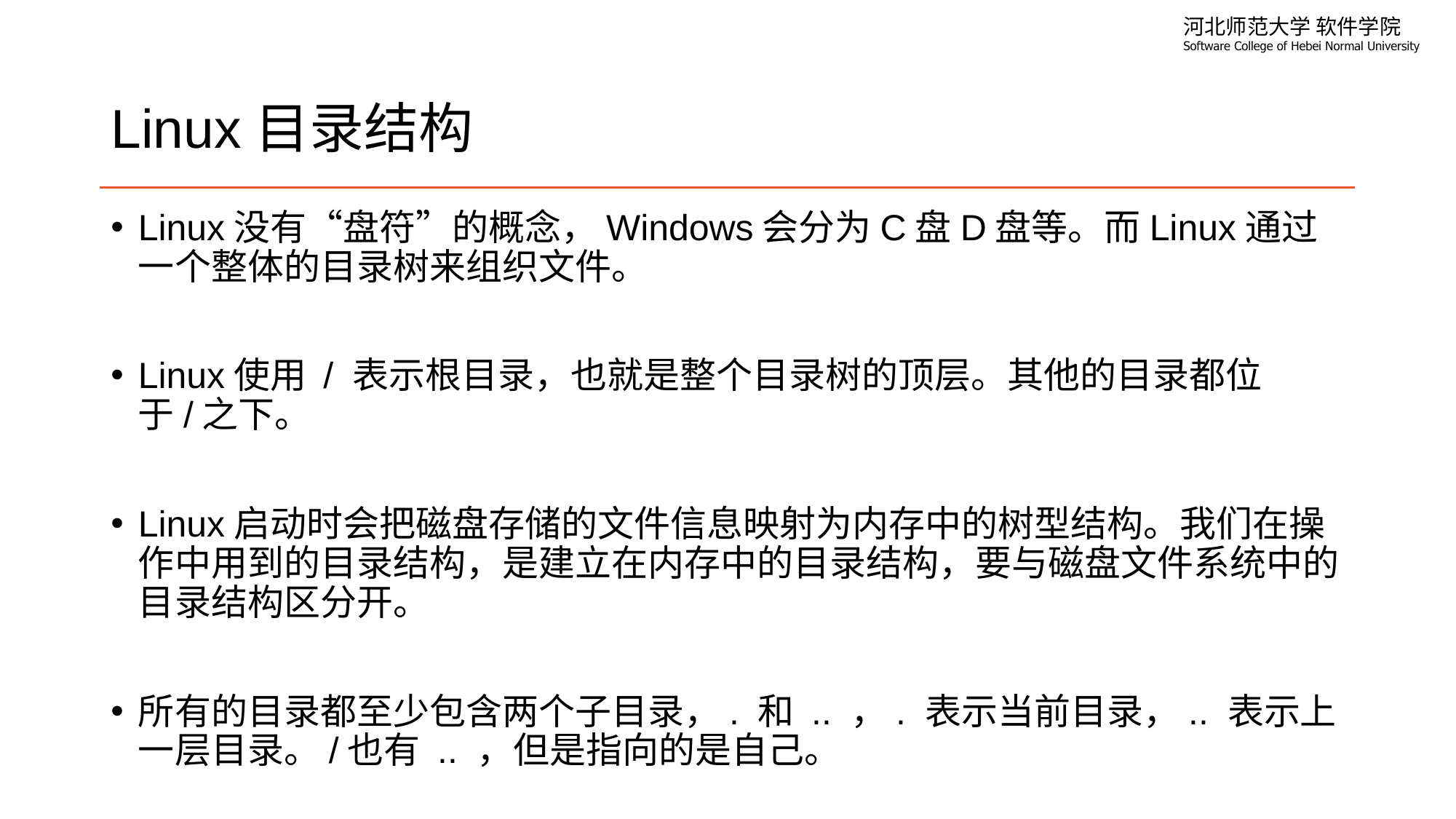

# Linux目录结构
Linux没有“盘符”的概念，Windows会分为C盘D盘等。而Linux通过一个整体的目录树来组织文件。

Linux使用 / 表示根目录，也就是整个目录树的顶层。其他的目录都位于/之下。

Linux启动时会把磁盘存储的文件信息映射为内存中的树型结构。我们在操作中用到的目录结构，是建立在内存中的目录结构，要与磁盘文件系统中的目录结构区分开。

所有的目录都至少包含两个子目录，. 和 .. ，. 表示当前目录，.. 表示上一层目录。/也有 .. ，但是指向的是自己。